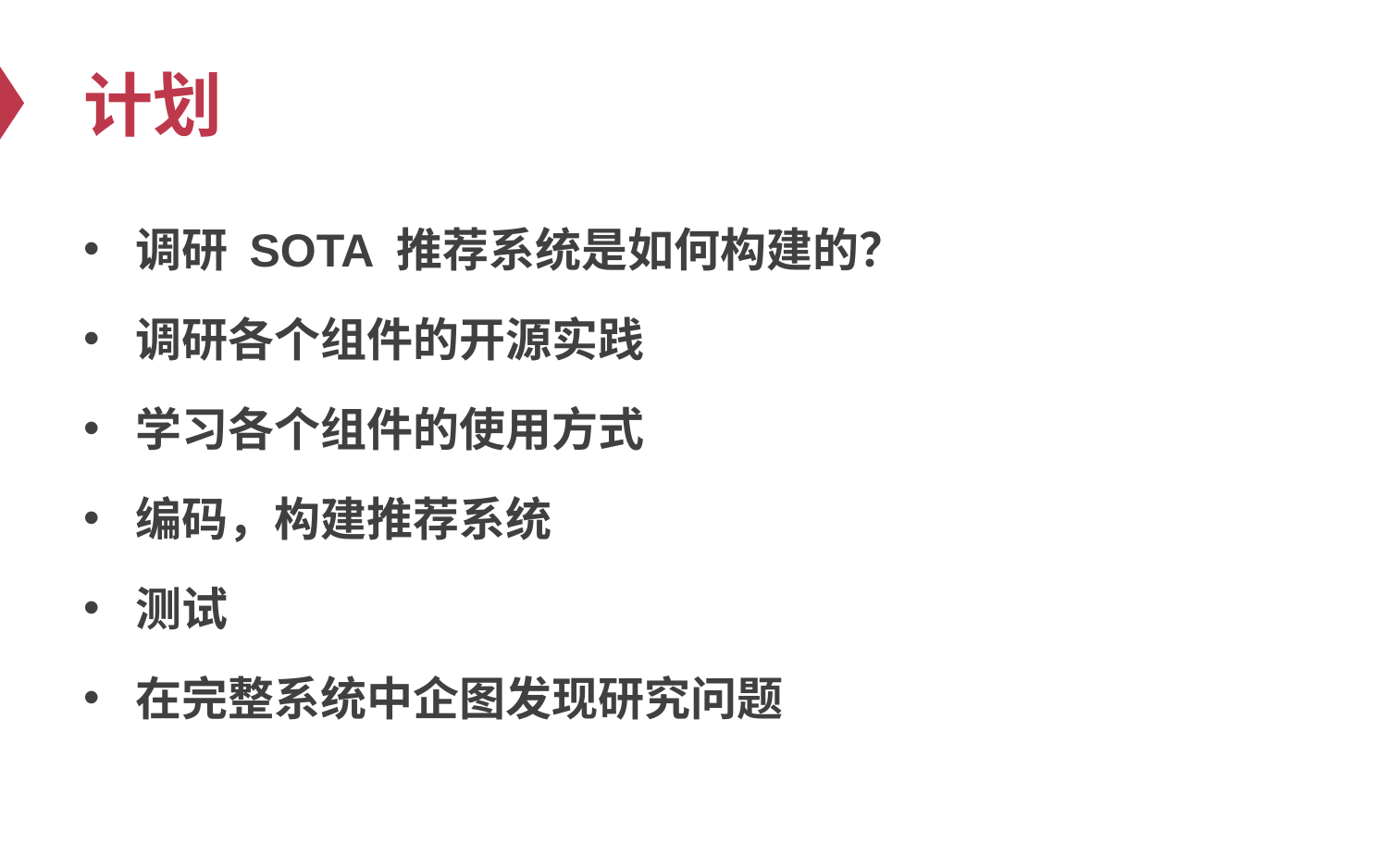

# 计划
调研 SOTA 推荐系统是如何构建的？
调研各个组件的开源实践
学习各个组件的使用方式
编码，构建推荐系统
测试
在完整系统中企图发现研究问题
4